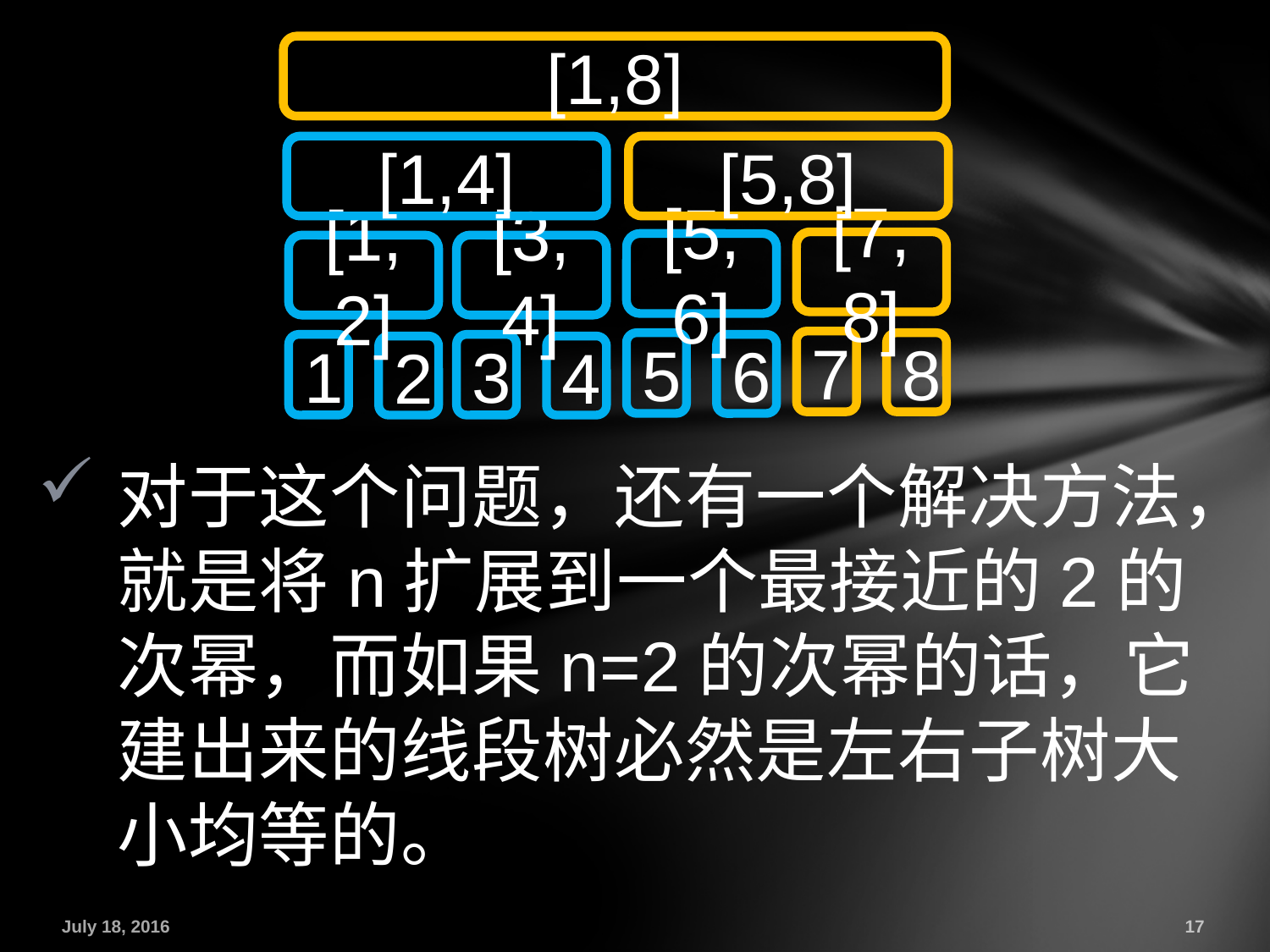

[1,8]
[1,4]
[5,8]
[7,8]
[5,6]
[1,2]
[3,4]
7
5
8
1
6
3
2
4
对于这个问题，还有一个解决方法，就是将n扩展到一个最接近的2的次幂，而如果n=2的次幂的话，它建出来的线段树必然是左右子树大小均等的。
July 18, 2016

17